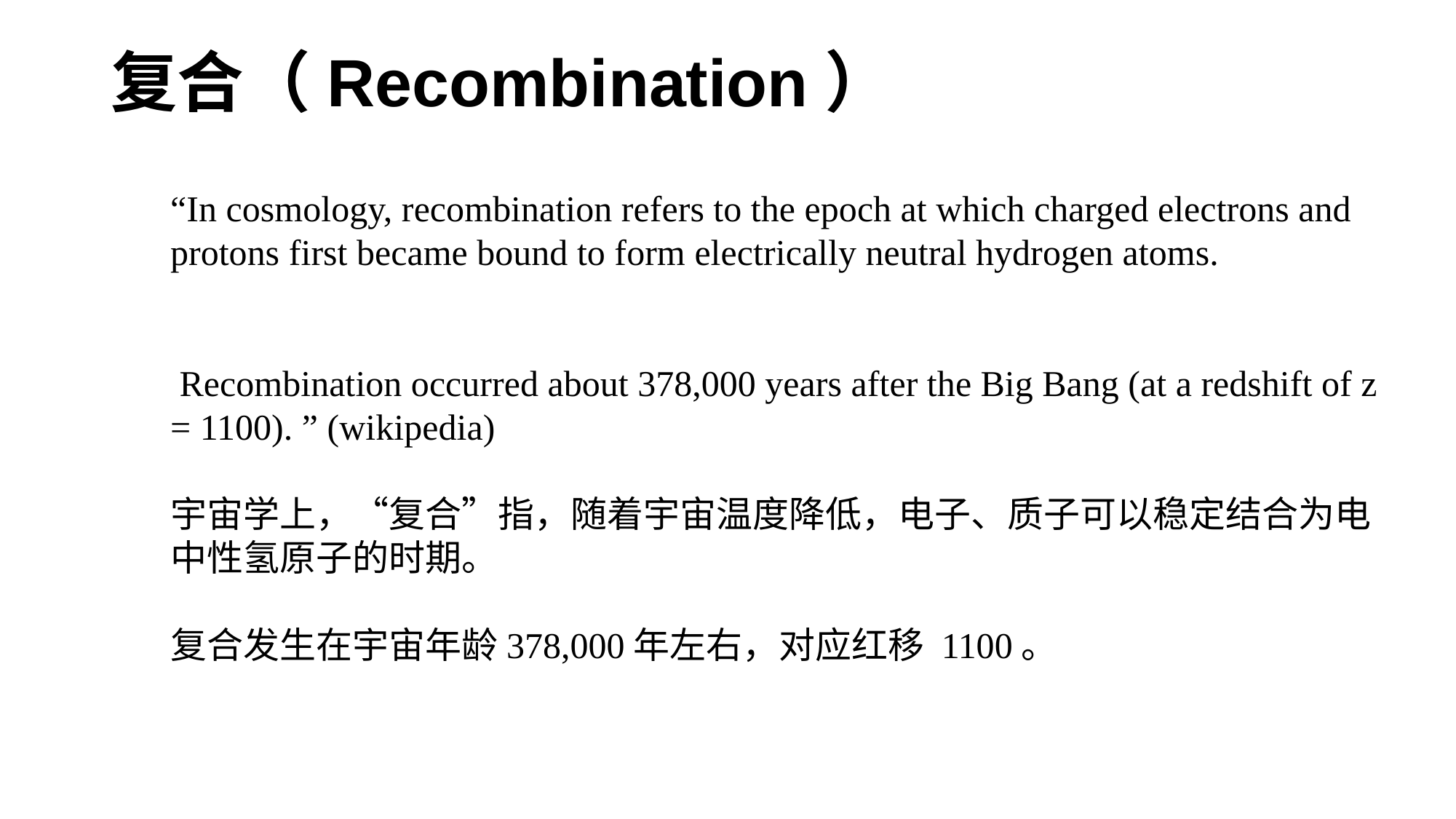

复合（Recombination）
“In cosmology, recombination refers to the epoch at which charged electrons and protons first became bound to form electrically neutral hydrogen atoms.

 Recombination occurred about 378,000 years after the Big Bang (at a redshift of z = 1100). ” (wikipedia)

宇宙学上，“复合”指，随着宇宙温度降低，电子、质子可以稳定结合为电中性氢原子的时期。

复合发生在宇宙年龄378,000年左右，对应红移 1100。